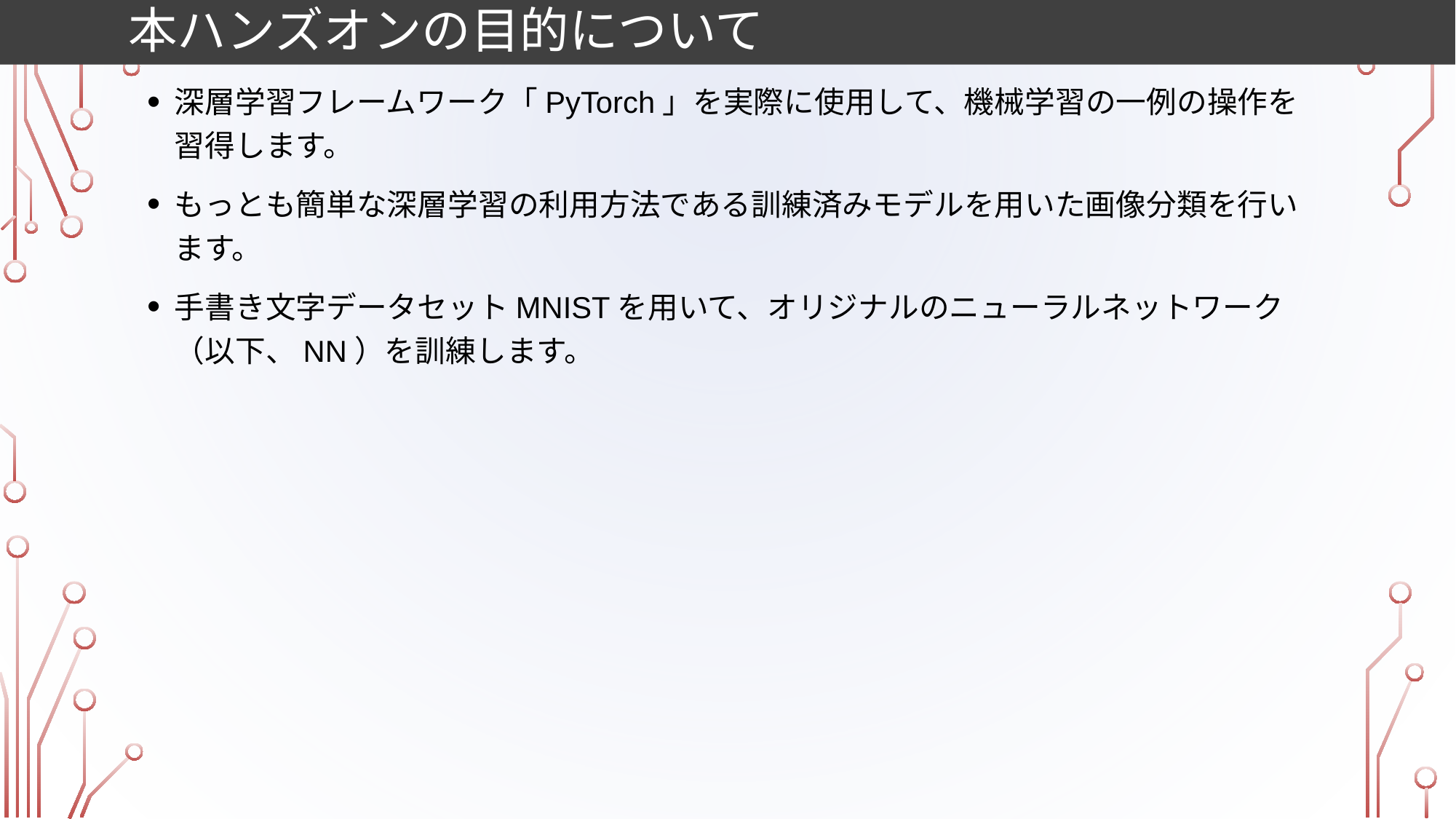

# 本ハンズオンの目的について
深層学習フレームワーク「PyTorch」を実際に使用して、機械学習の一例の操作を習得します。
もっとも簡単な深層学習の利用方法である訓練済みモデルを用いた画像分類を行います。
手書き文字データセットMNISTを用いて、オリジナルのニューラルネットワーク（以下、NN）を訓練します。